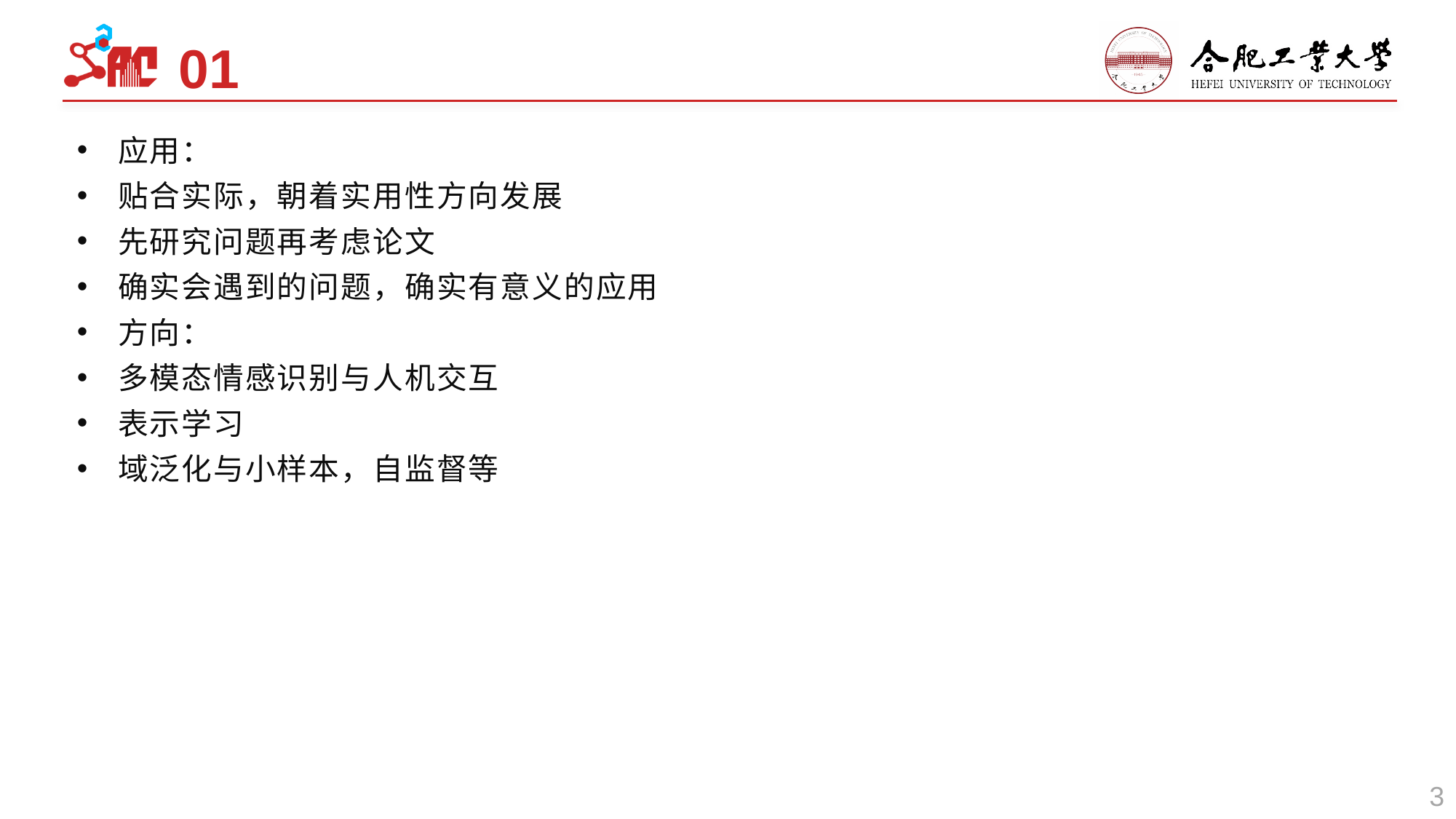

01
应用：
贴合实际，朝着实用性方向发展
先研究问题再考虑论文
确实会遇到的问题，确实有意义的应用
方向：
多模态情感识别与人机交互
表示学习
域泛化与小样本，自监督等
3